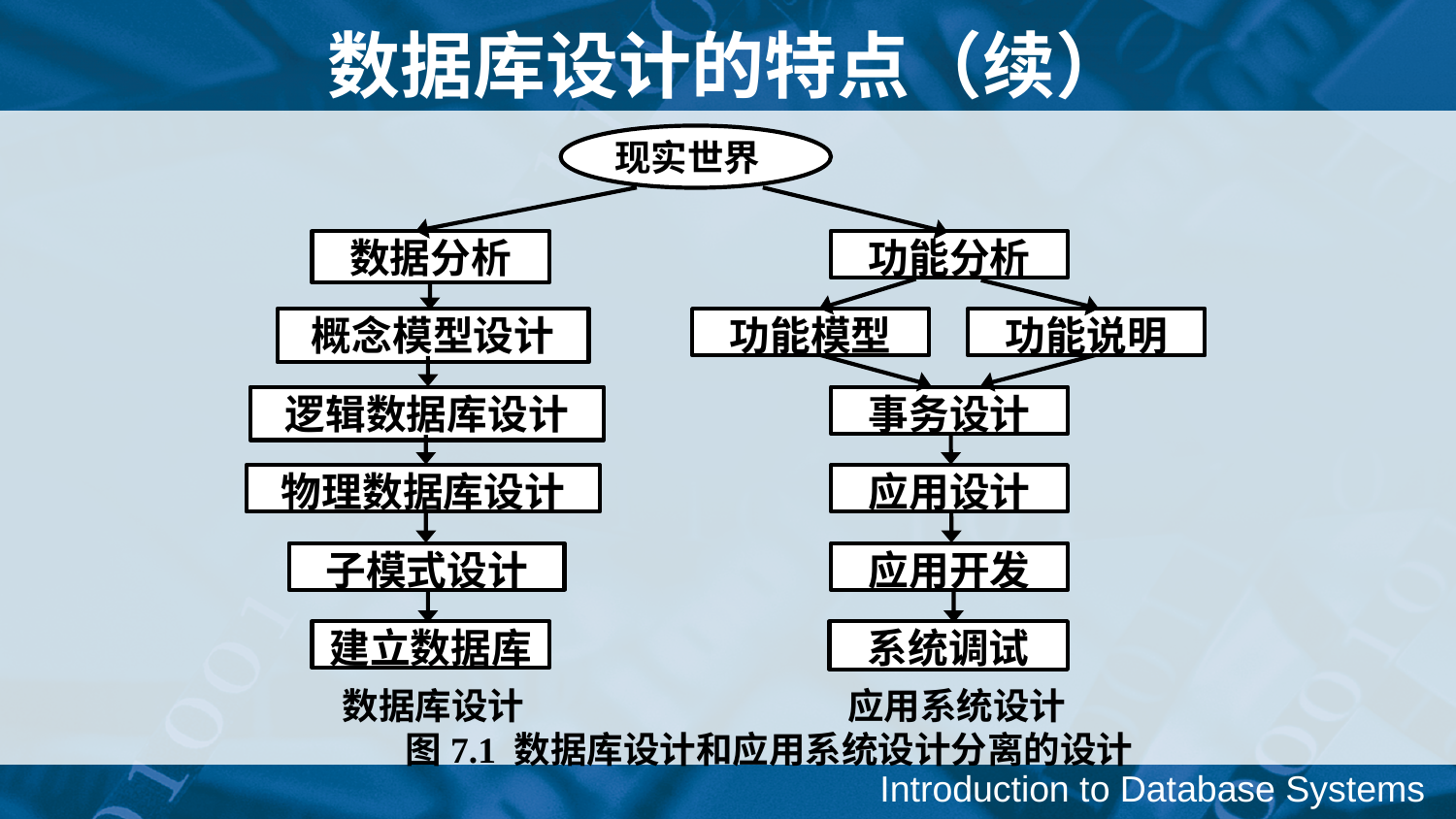

数据库设计的特点（续）
现实世界

数据分析
功能分析

概念模型设计
功能模型
功能说明

逻辑数据库设计
事务设计

物理数据库设计
应用设计

子模式设计
应用开发

建立数据库
系统调试
数据库设计
应用系统设计
图7.1 数据库设计和应用系统设计分离的设计